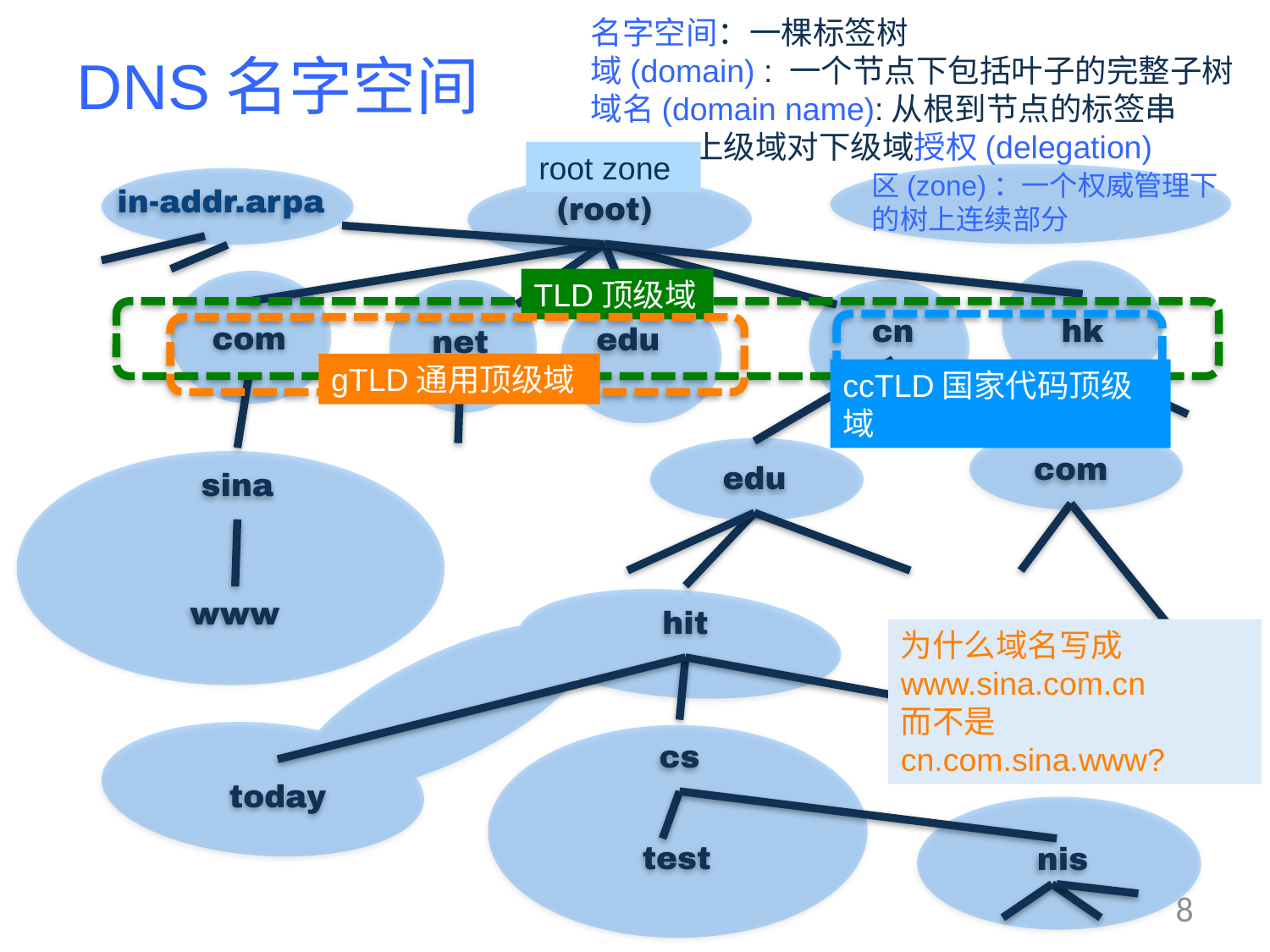

# DNS名字空间
名字空间：一棵标签树
域(domain) : 一个节点下包括叶子的完整子树
域名(domain name):从根到节点的标签串
             上级域对下级域授权(delegation)

区(zone)：一个权威管理下的树上连续部分
root zone

in-addr.arpa

(root)
TLD顶级域

hk
cn
com
edu
net

ccTLD国家代码顶级域

gTLD通用顶级域
com
edu
sina
www
hit
为什么域名写成
www.sina.com.cn
而不是
cn.com.sina.www?
cs
today
test
nis
8